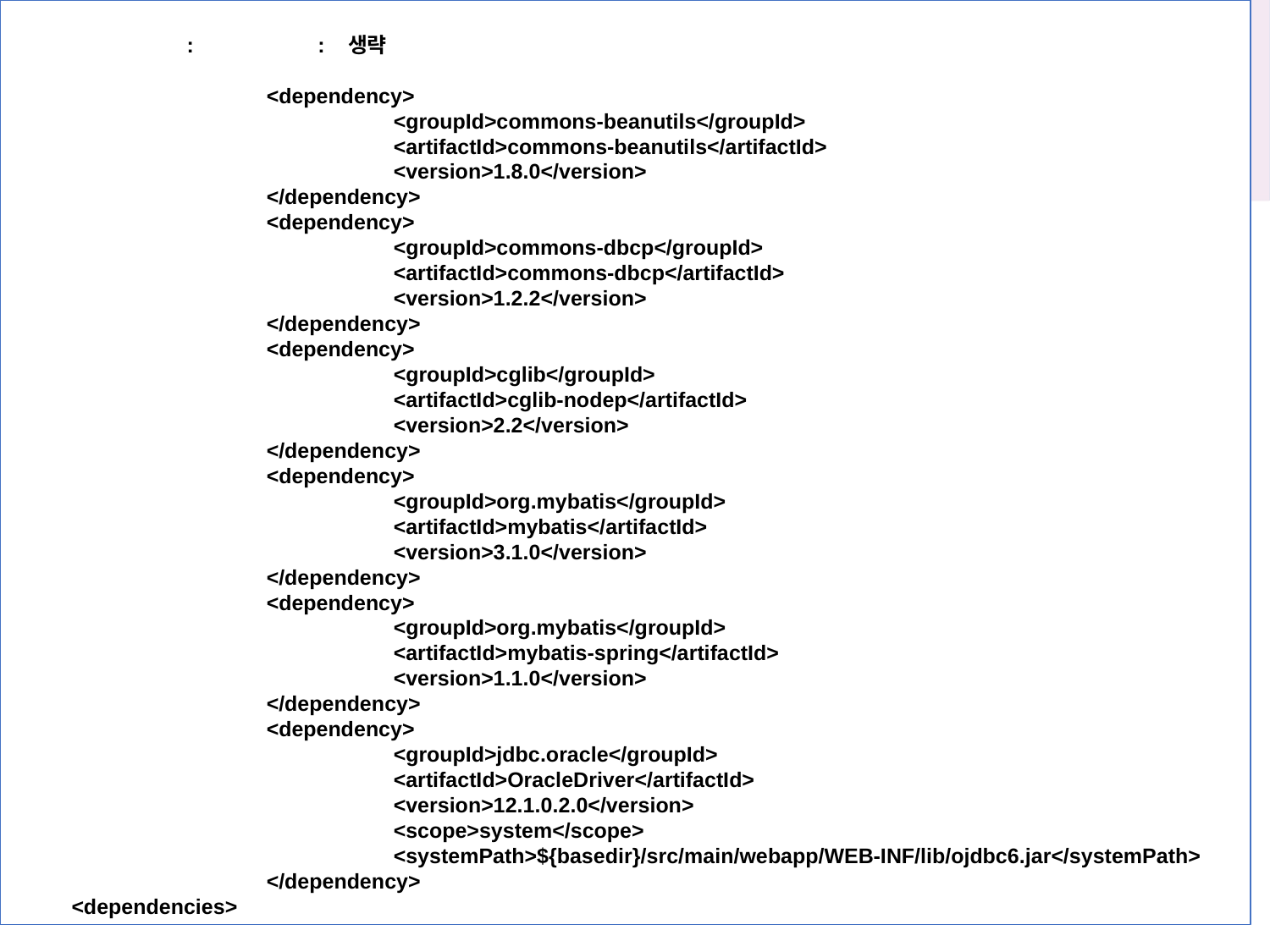

:                     :   생략

		<dependency>
			<groupId>commons-beanutils</groupId>
			<artifactId>commons-beanutils</artifactId>
			<version>1.8.0</version>
		</dependency>
		<dependency>
			<groupId>commons-dbcp</groupId>
			<artifactId>commons-dbcp</artifactId>
			<version>1.2.2</version>
		</dependency>
		<dependency>
			<groupId>cglib</groupId>
			<artifactId>cglib-nodep</artifactId>
			<version>2.2</version>
		</dependency>
		<dependency>
			<groupId>org.mybatis</groupId>
			<artifactId>mybatis</artifactId>
			<version>3.1.0</version>
		</dependency>
		<dependency>
			<groupId>org.mybatis</groupId>
			<artifactId>mybatis-spring</artifactId>
			<version>1.1.0</version>
		</dependency>
		<dependency>
			<groupId>jdbc.oracle</groupId>
			<artifactId>OracleDriver</artifactId>
			<version>12.1.0.2.0</version>
			<scope>system</scope>
			<systemPath>${basedir}/src/main/webapp/WEB-INF/lib/ojdbc6.jar</systemPath>
		</dependency>
          <dependencies>
27장 메이븐과 스프링 STS 사용법
27.7 STS 환경에서 마이바티스 실습하기